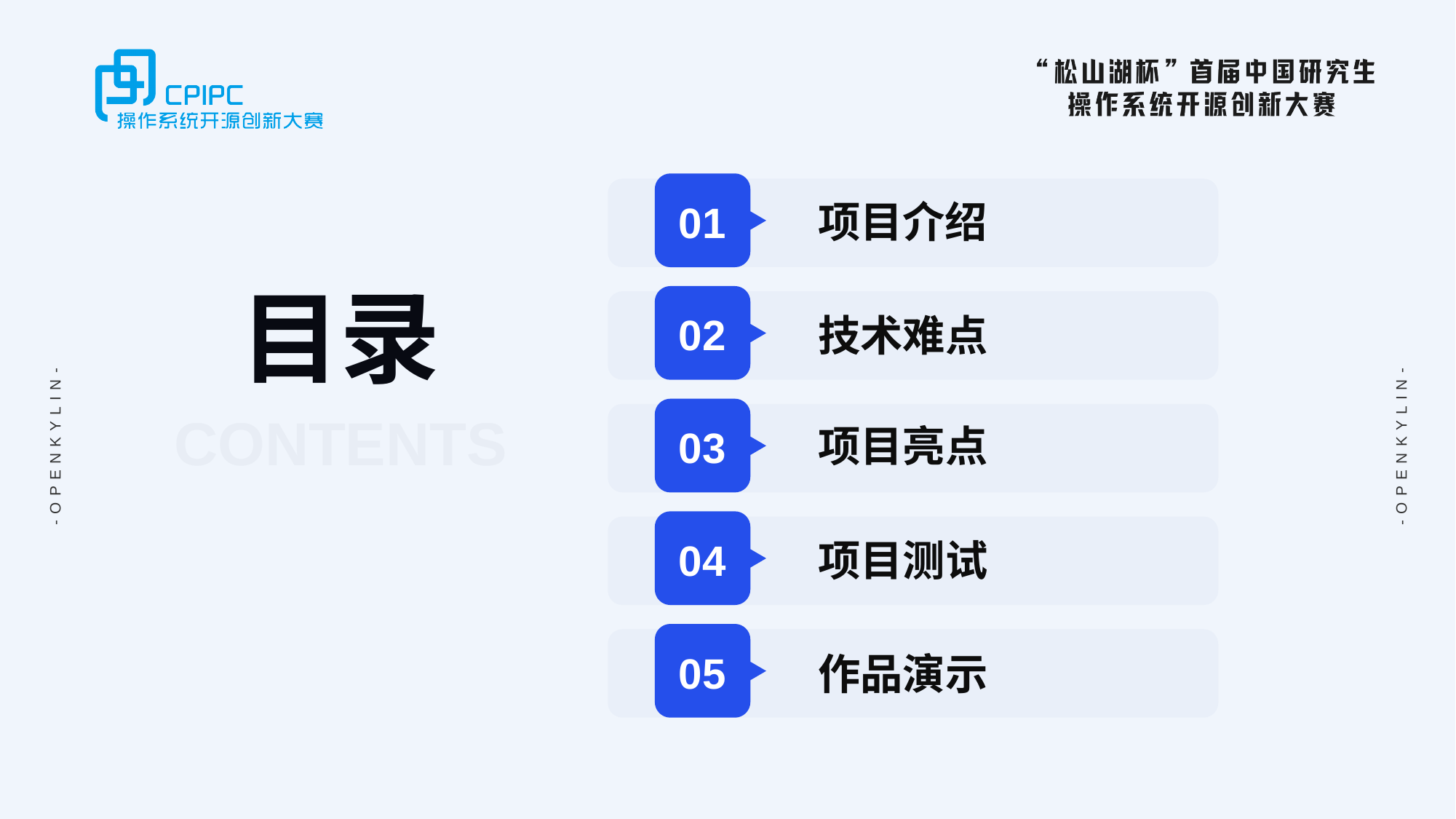

# 项目介绍
01

02
技术难点

项目亮点
03

项目测试
04

05
作品演示